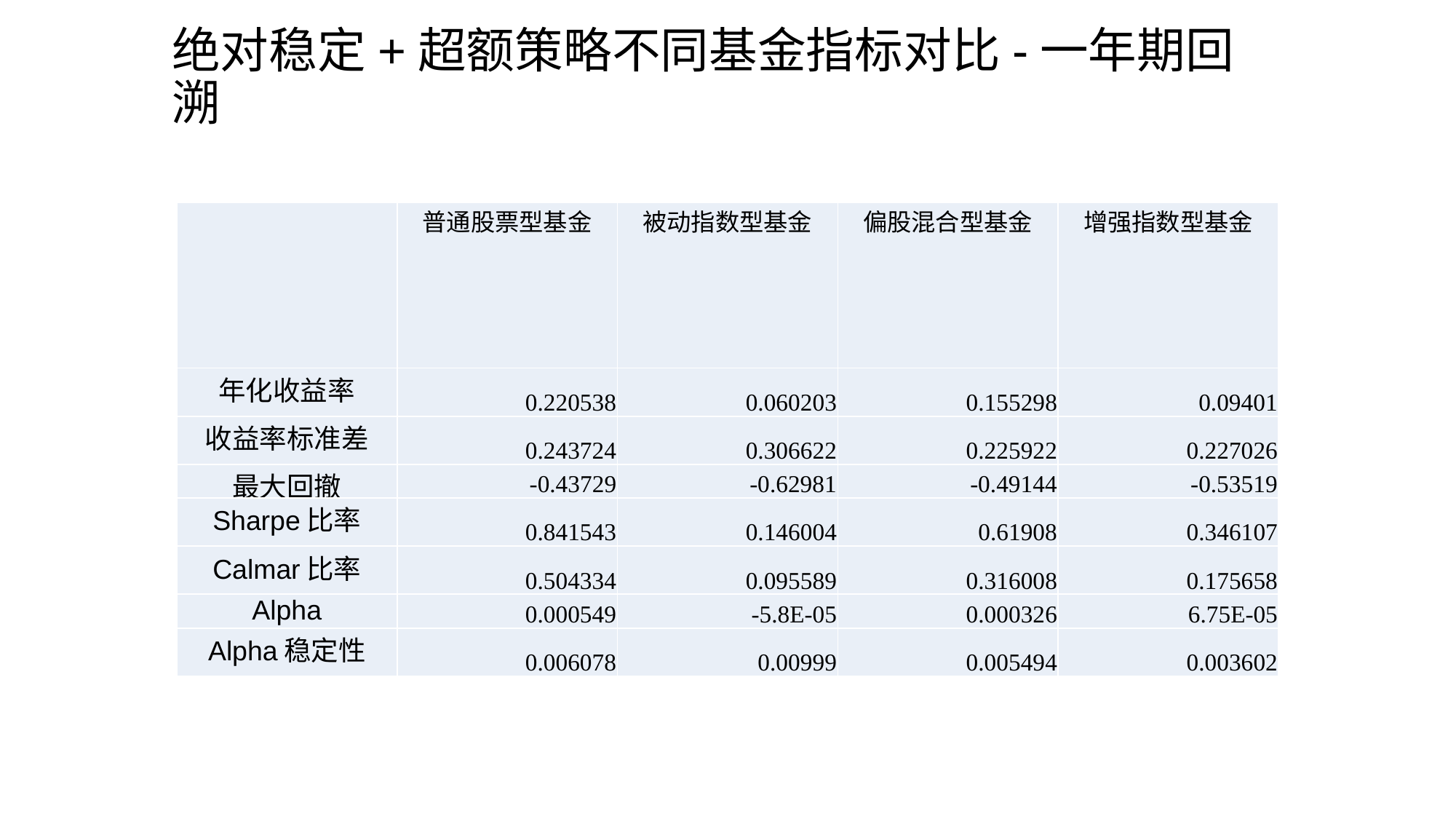

# 绝对稳定+超额策略不同基金指标对比-一年期回溯
|  | 普通股票型基金 | 被动指数型基金 | 偏股混合型基金 | 增强指数型基金 |
| --- | --- | --- | --- | --- |
| 年化收益率 | 0.220538 | 0.060203 | 0.155298 | 0.09401 |
| 收益率标准差 | 0.243724 | 0.306622 | 0.225922 | 0.227026 |
| 最大回撤 | -0.43729 | -0.62981 | -0.49144 | -0.53519 |
| Sharpe比率 | 0.841543 | 0.146004 | 0.61908 | 0.346107 |
| Calmar比率 | 0.504334 | 0.095589 | 0.316008 | 0.175658 |
| Alpha | 0.000549 | -5.8E-05 | 0.000326 | 6.75E-05 |
| Alpha稳定性 | 0.006078 | 0.00999 | 0.005494 | 0.003602 |